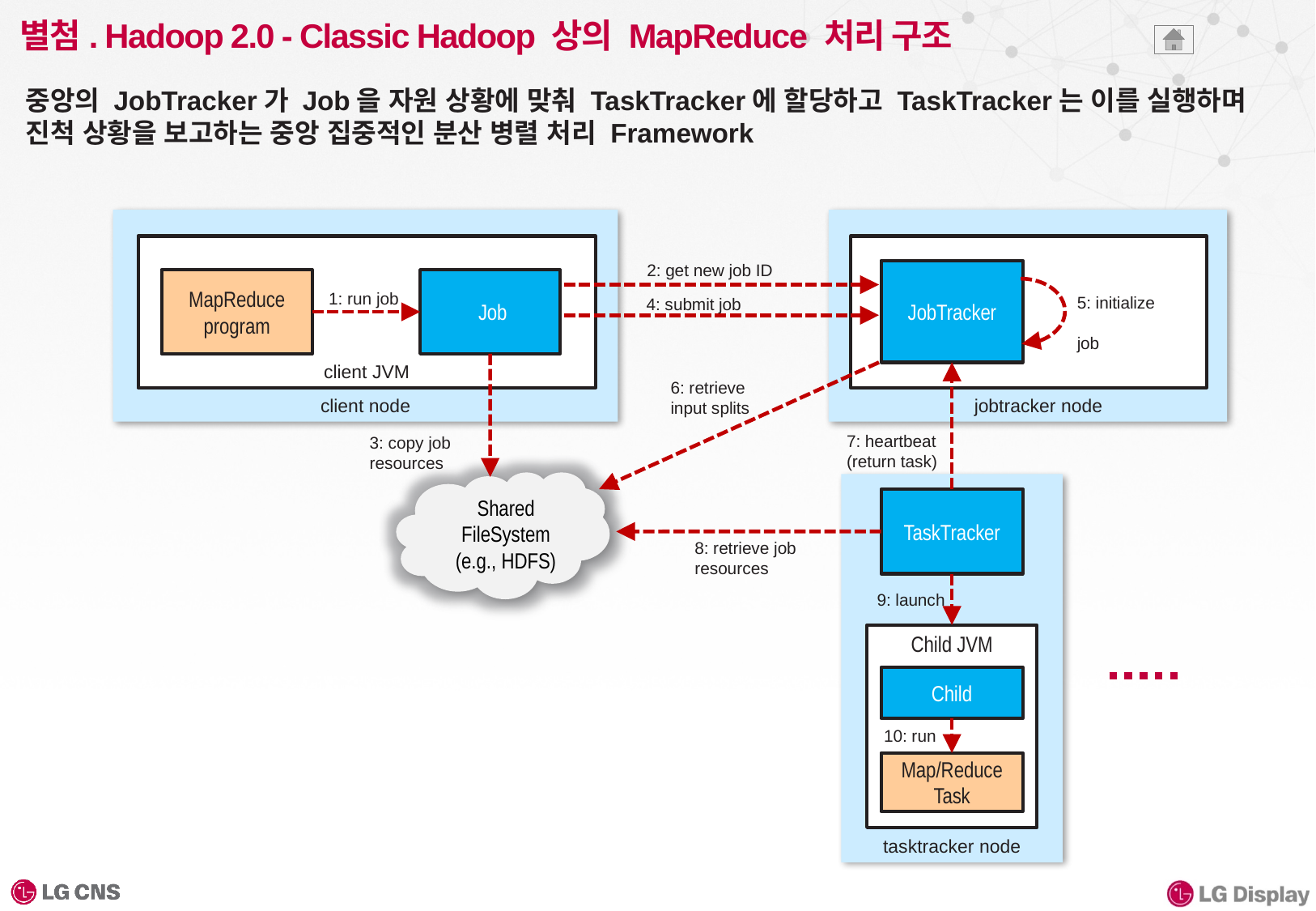

# 별첨. Hadoop 2.0 - Classic Hadoop 상의 MapReduce 처리 구조

중앙의 JobTracker가 Job을 자원 상황에 맞춰 TaskTracker에 할당하고 TaskTracker는 이를 실행하며 진척 상황을 보고하는 중앙 집중적인 분산 병렬 처리 Framework
client node
    jobtracker node
client JVM

2: get new job ID
JobTracker
MapReduce
program
 Job

5: initialize
job
1: run job
4: submit job
3: copy job resources
6: retrieve
input splits
7: heartbeat
(return task)

tasktracker node
Shared
FileSystem
(e.g., HDFS)
TaskTracker
8: retrieve job resources
9: launch
Child JVM
Child
10: run
Map/Reduce
Task